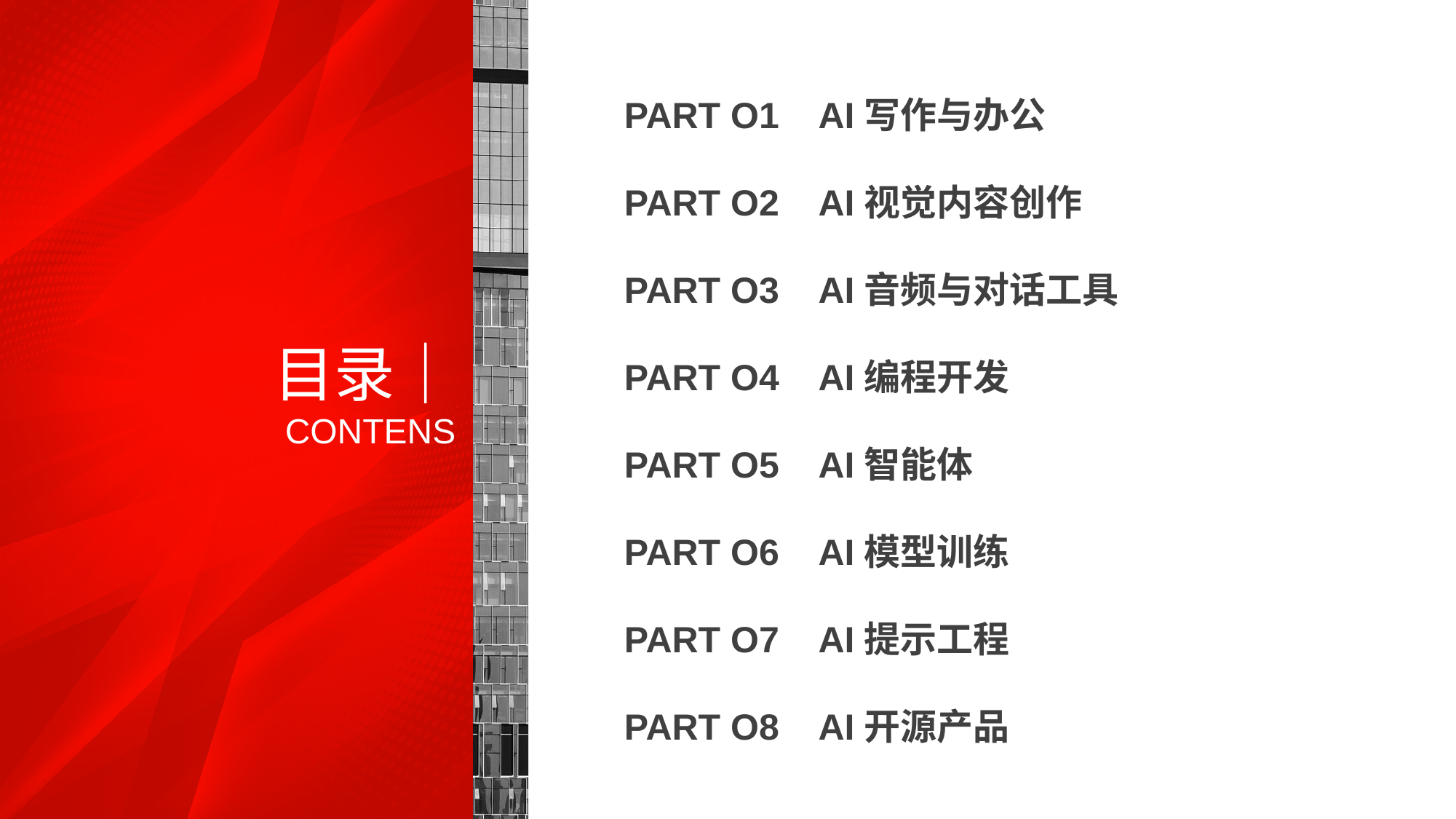

PART O1    AI写作与办公
PART O2    AI视觉内容创作
PART O3    AI音频与对话工具
PART O4    AI编程开发
PART O5    AI智能体
PART O6    AI模型训练
PART O7    AI提示工程
PART O8    AI开源产品